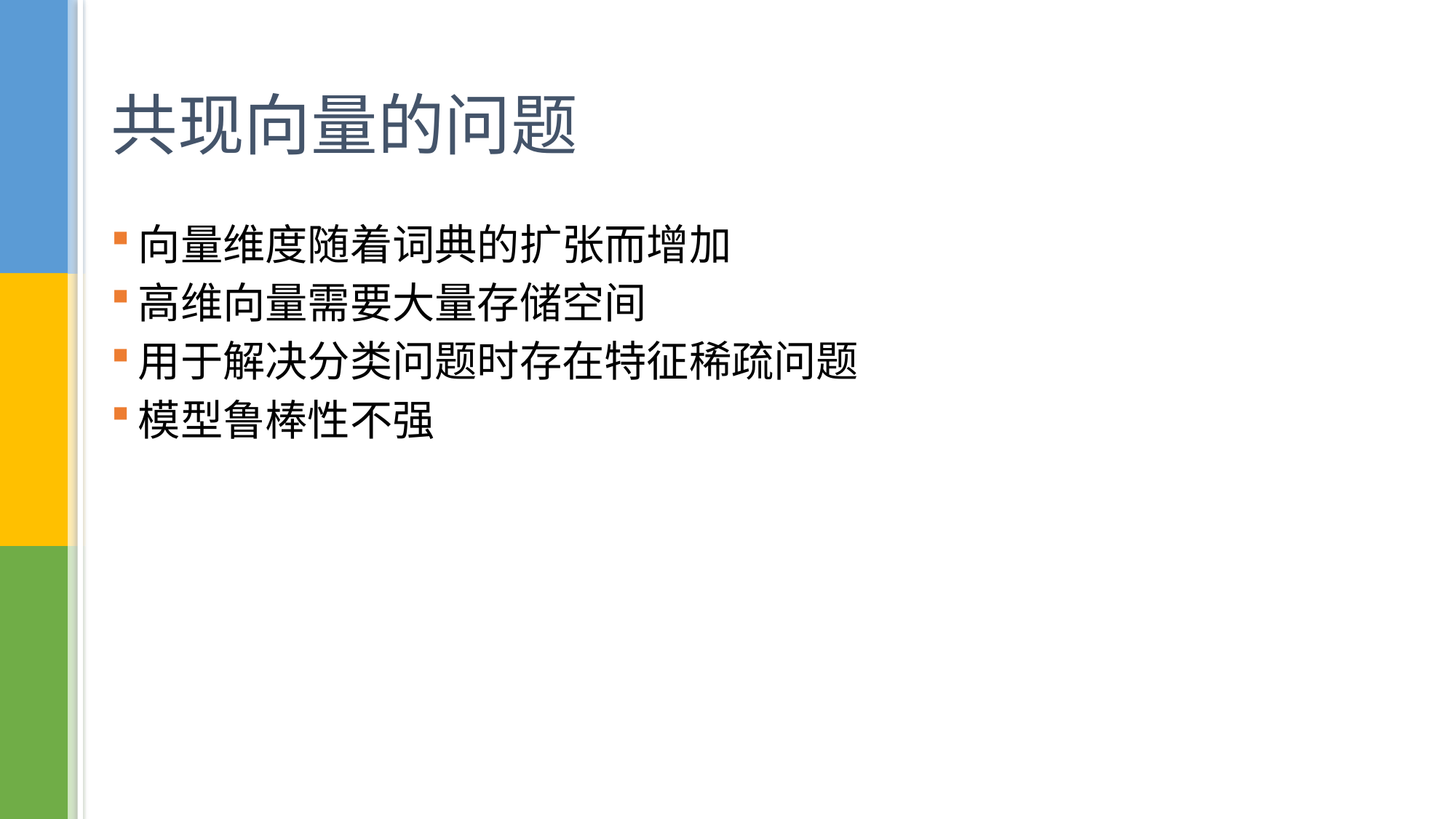

# 共现向量的问题
向量维度随着词典的扩张而增加
高维向量需要大量存储空间
用于解决分类问题时存在特征稀疏问题
模型鲁棒性不强